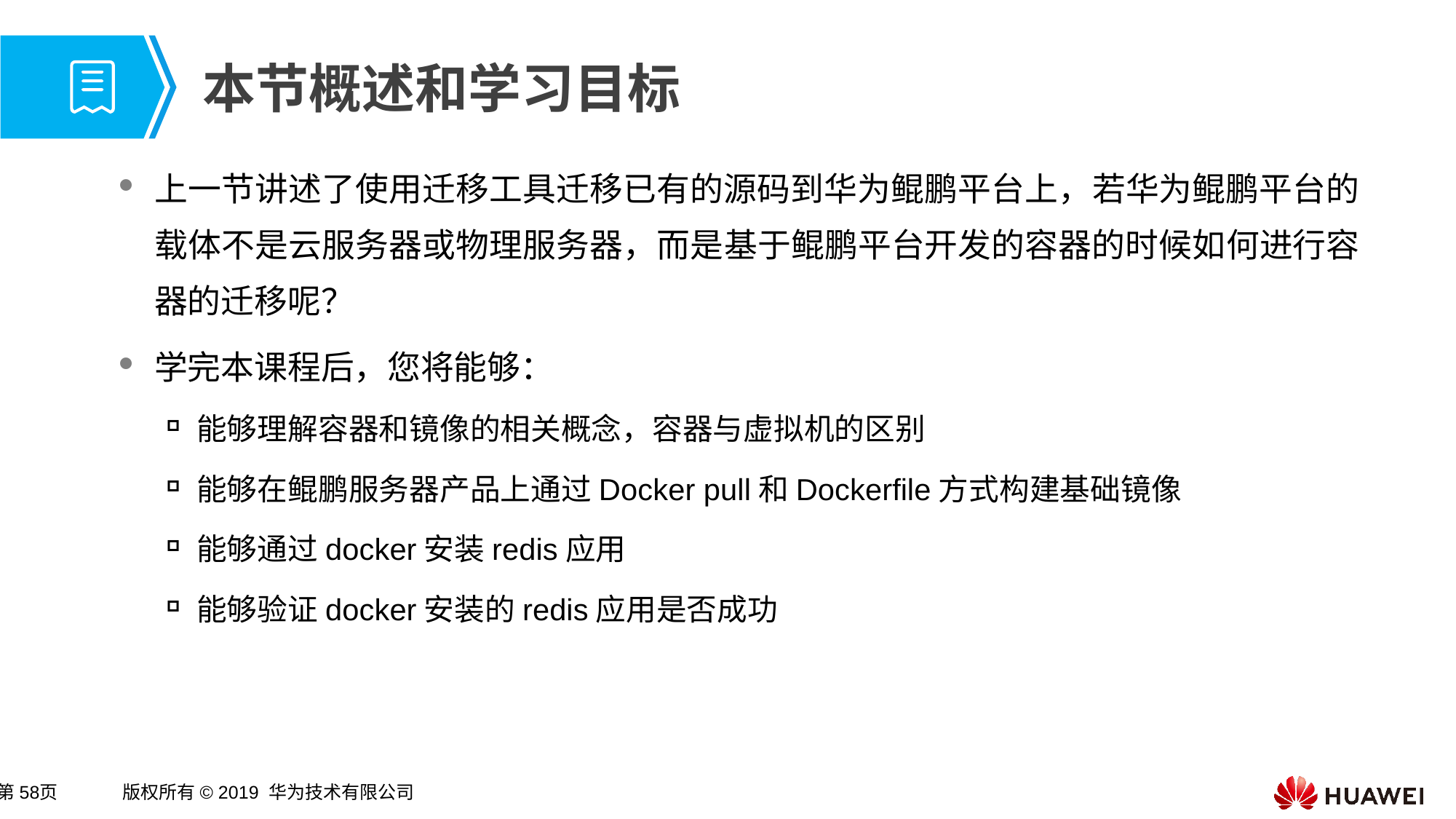

上一节讲述了使用迁移工具迁移已有的源码到华为鲲鹏平台上，若华为鲲鹏平台的载体不是云服务器或物理服务器，而是基于鲲鹏平台开发的容器的时候如何进行容器的迁移呢？
学完本课程后，您将能够：
能够理解容器和镜像的相关概念，容器与虚拟机的区别
能够在鲲鹏服务器产品上通过Docker pull和Dockerfile方式构建基础镜像
能够通过docker安装redis应用
能够验证docker安装的redis应用是否成功